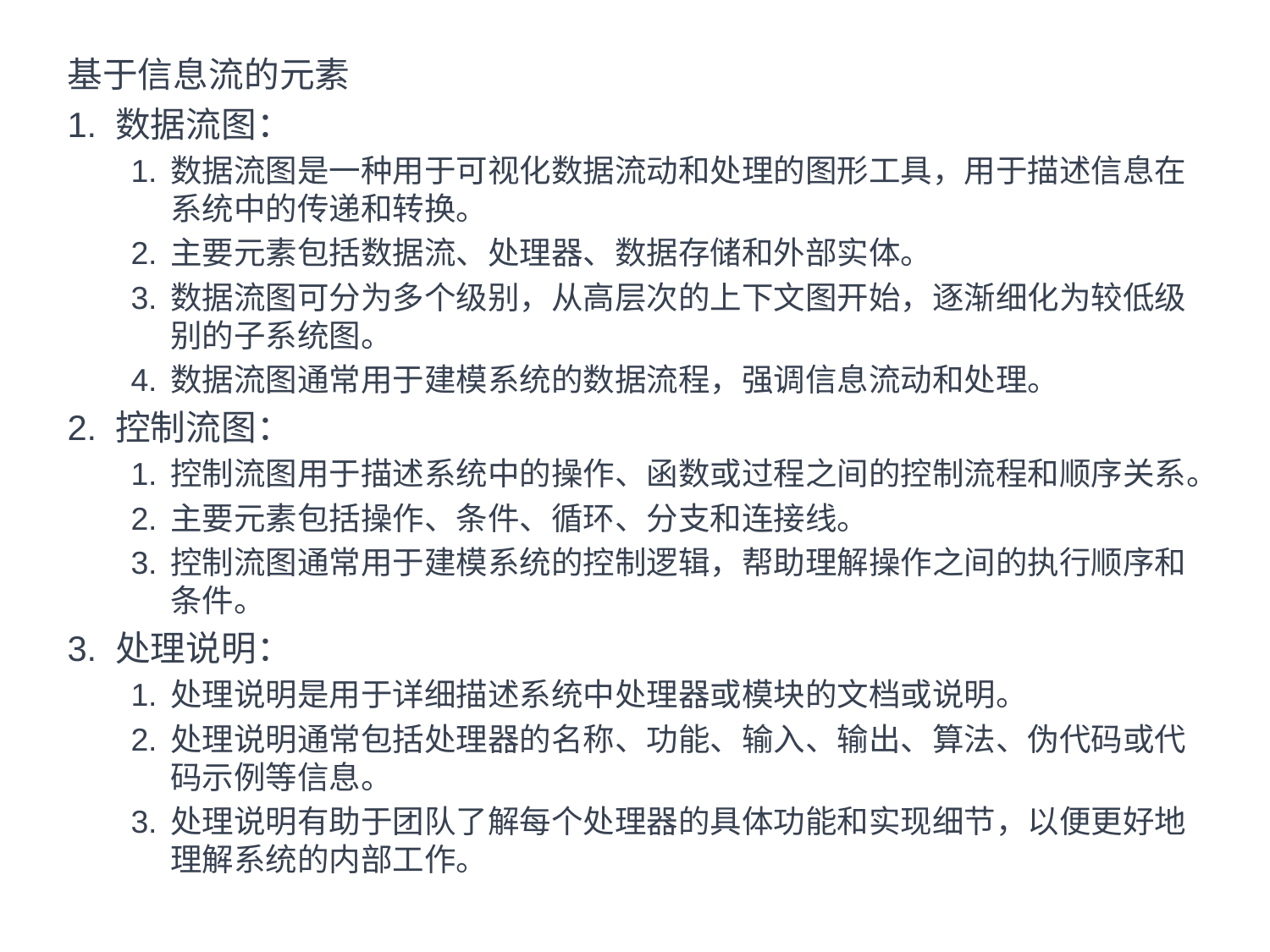

基于信息流的元素
数据流图：
数据流图是一种用于可视化数据流动和处理的图形工具，用于描述信息在系统中的传递和转换。
主要元素包括数据流、处理器、数据存储和外部实体。
数据流图可分为多个级别，从高层次的上下文图开始，逐渐细化为较低级别的子系统图。
数据流图通常用于建模系统的数据流程，强调信息流动和处理。
控制流图：
控制流图用于描述系统中的操作、函数或过程之间的控制流程和顺序关系。
主要元素包括操作、条件、循环、分支和连接线。
控制流图通常用于建模系统的控制逻辑，帮助理解操作之间的执行顺序和条件。
处理说明：
处理说明是用于详细描述系统中处理器或模块的文档或说明。
处理说明通常包括处理器的名称、功能、输入、输出、算法、伪代码或代码示例等信息。
处理说明有助于团队了解每个处理器的具体功能和实现细节，以便更好地理解系统的内部工作。